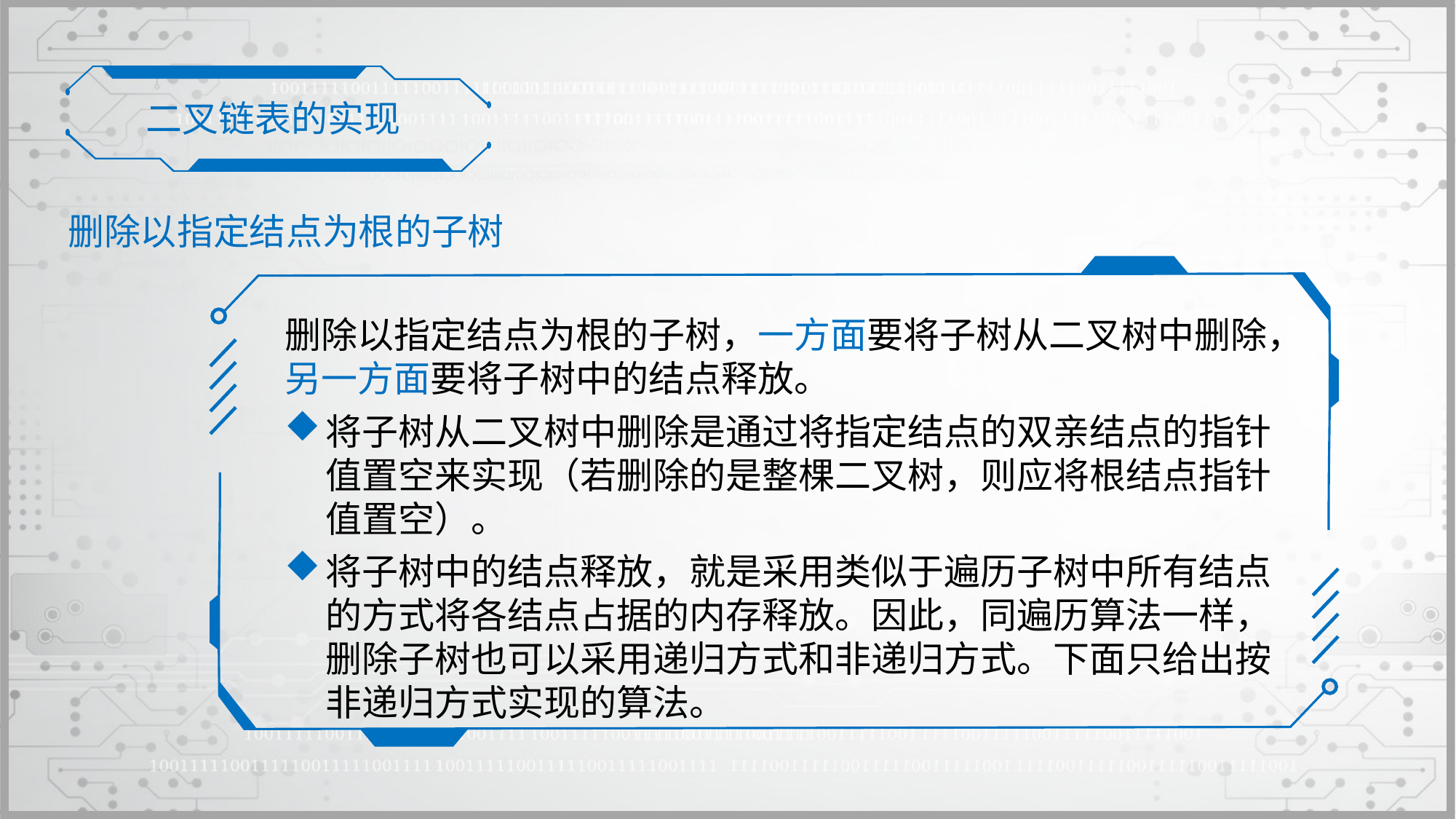

二叉链表的实现
删除以指定结点为根的子树

删除以指定结点为根的子树，一方面要将子树从二叉树中删除，另一方面要将子树中的结点释放。
将子树从二叉树中删除是通过将指定结点的双亲结点的指针值置空来实现（若删除的是整棵二叉树，则应将根结点指针值置空）。
将子树中的结点释放，就是采用类似于遍历子树中所有结点的方式将各结点占据的内存释放。因此，同遍历算法一样，删除子树也可以采用递归方式和非递归方式。下面只给出按非递归方式实现的算法。